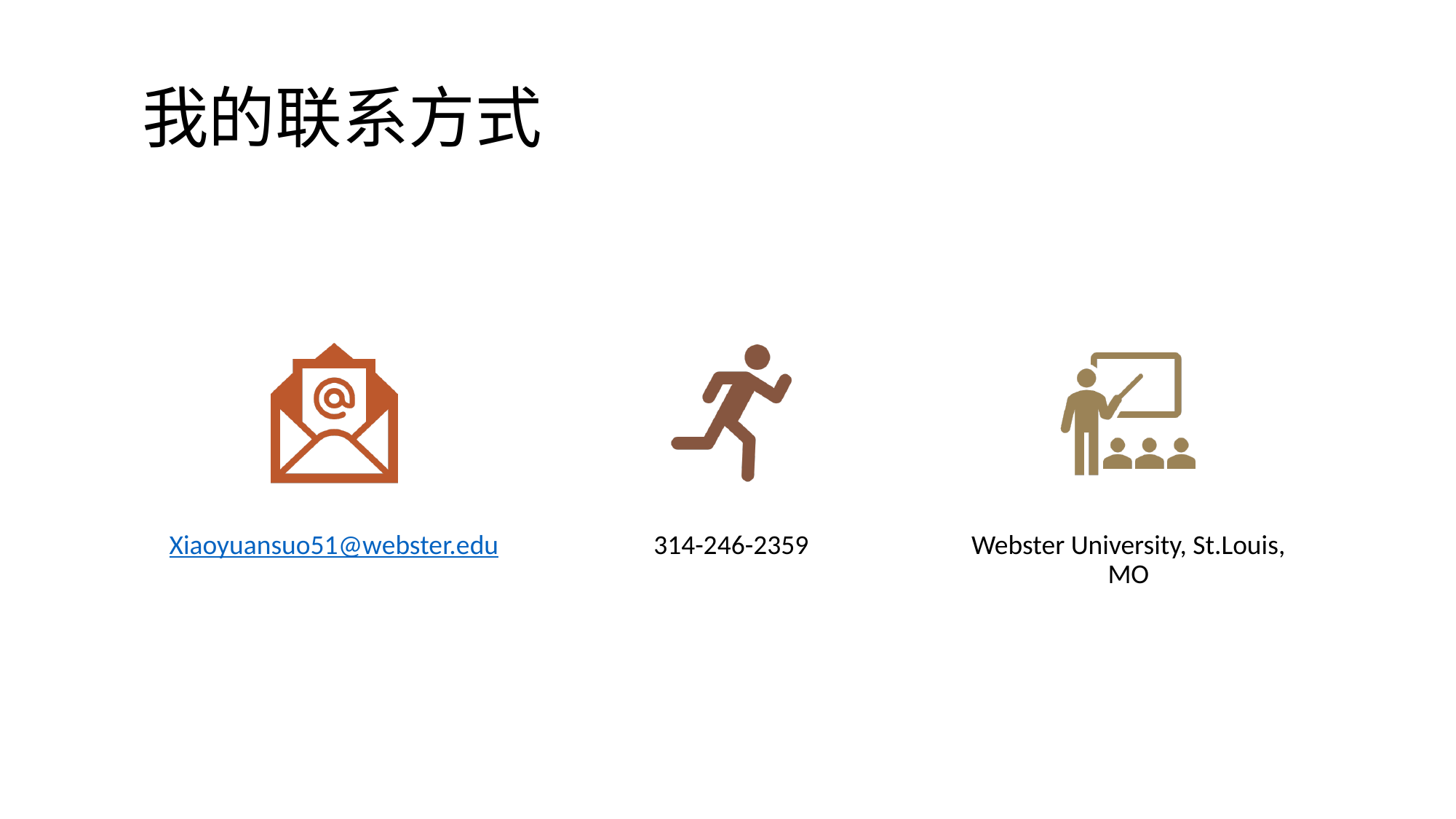

# 我的联系方式
Xiaoyuansuo51@webster.edu
314-246-2359
Webster University, St.Louis, MO